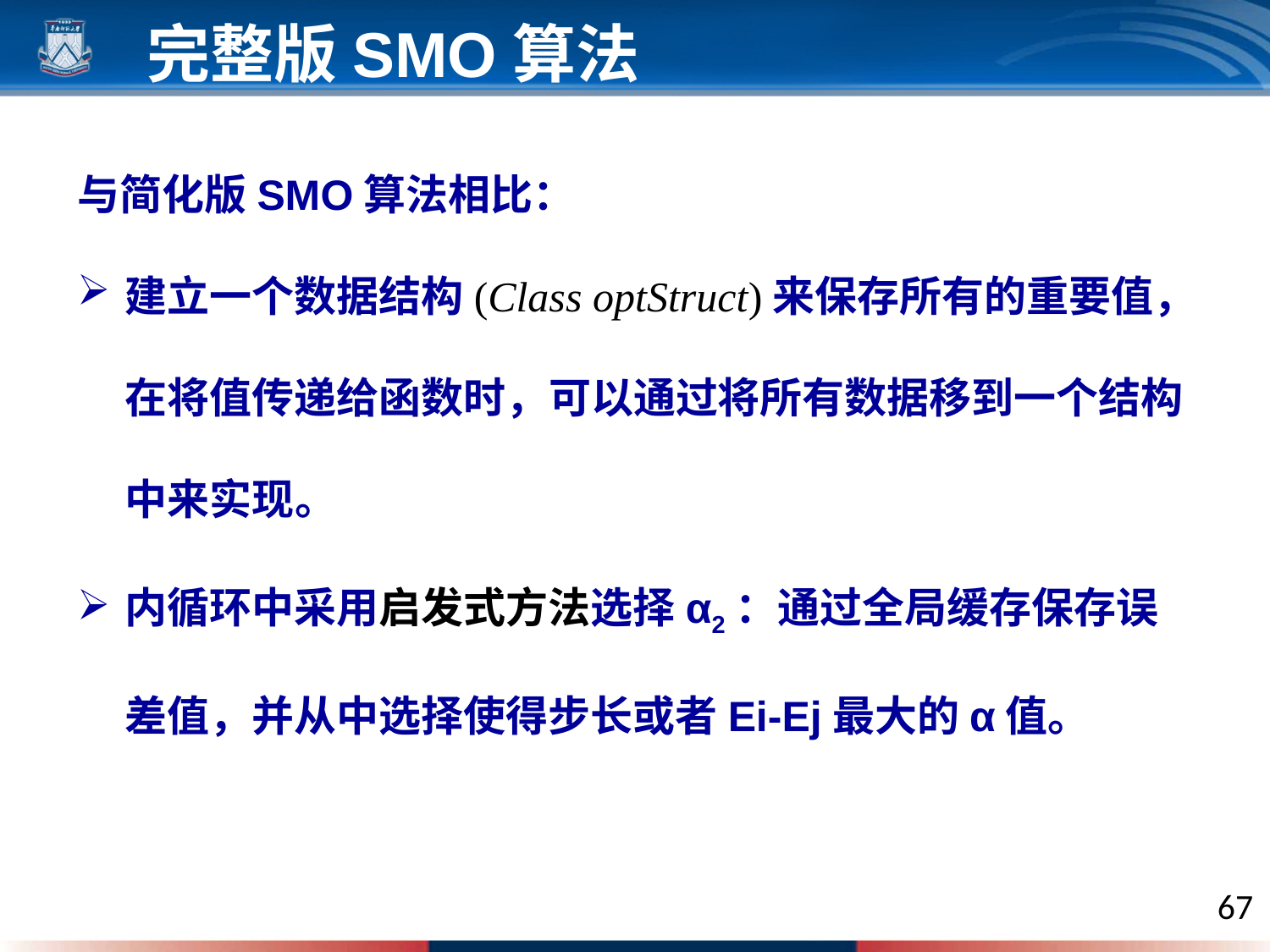

完整版SMO算法
与简化版SMO算法相比：
建立一个数据结构(Class optStruct)来保存所有的重要值，在将值传递给函数时，可以通过将所有数据移到一个结构中来实现。
内循环中采用启发式方法选择α2：通过全局缓存保存误差值，并从中选择使得步长或者Ei-Ej最大的α值。